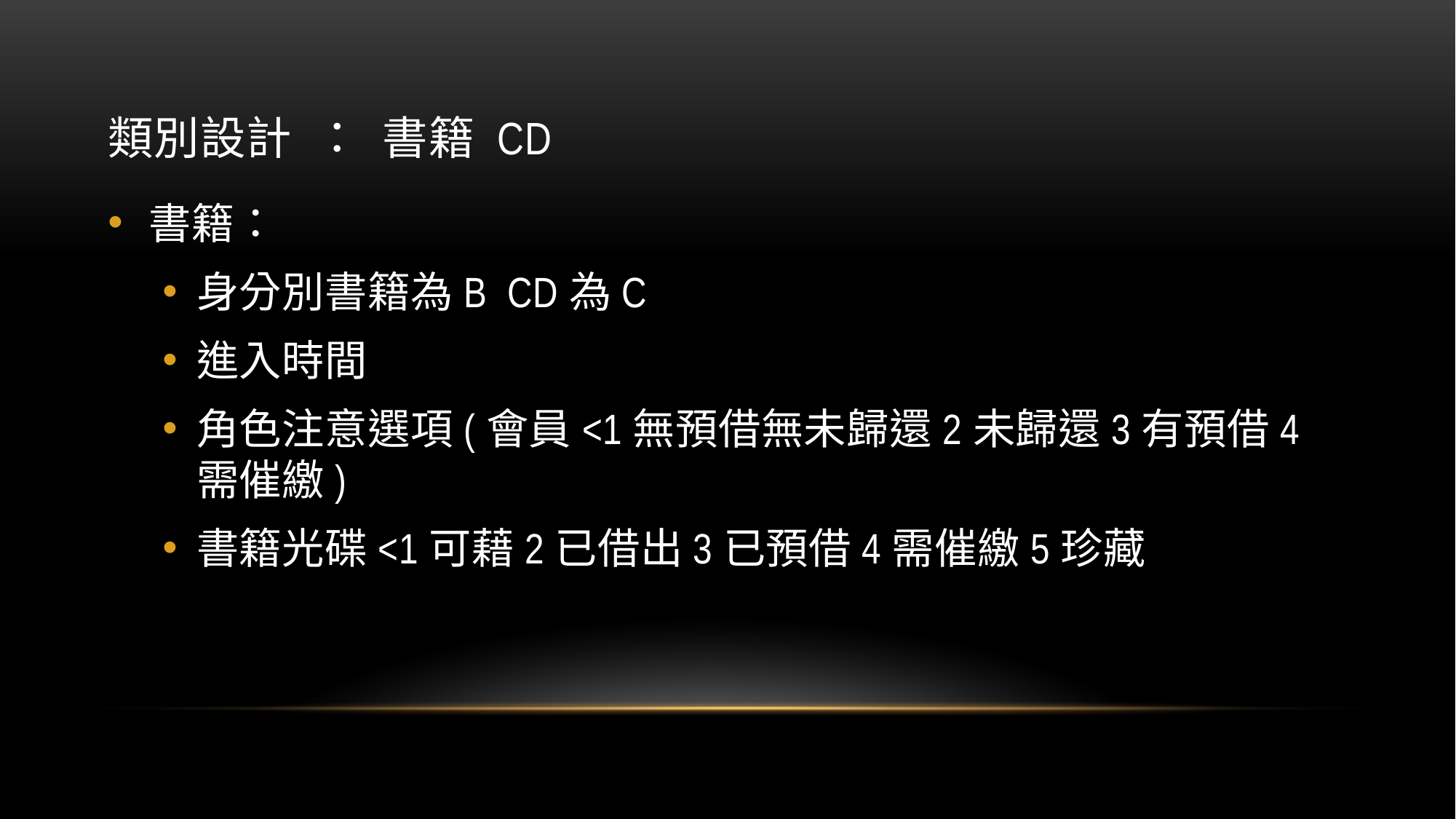

# 類別設計  ：  書籍 CD
書籍：
身分別書籍為B  CD為C
進入時間
角色注意選項(會員<1無預借無未歸還2未歸還3有預借4需催繳)
書籍光碟<1可藉2已借出3已預借4需催繳5珍藏